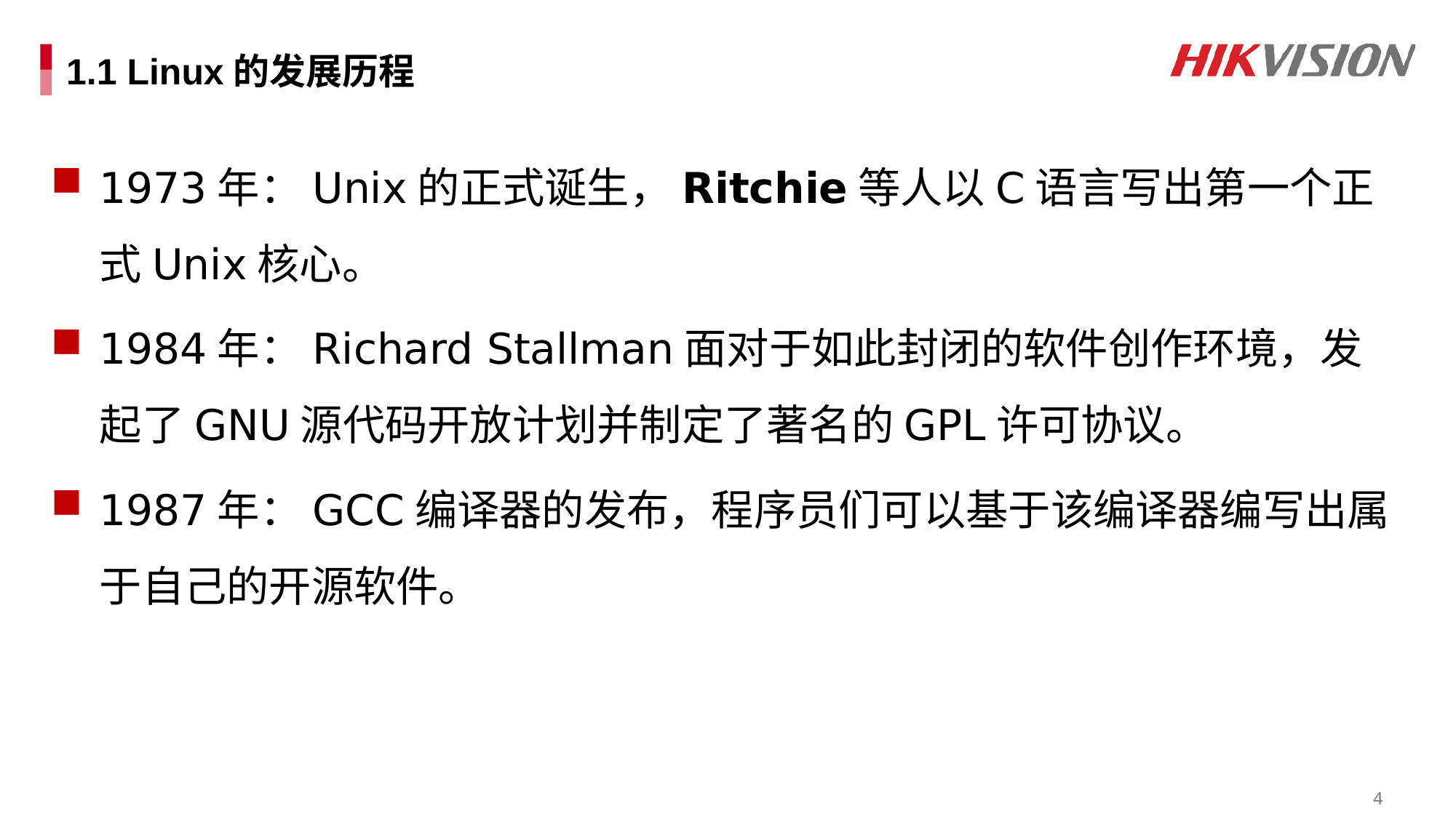

# 1.1 Linux的发展历程
1973年：Unix的正式诞生，Ritchie等人以C语言写出第一个正式Unix核心。
1984年：Richard Stallman面对于如此封闭的软件创作环境，发起了GNU源代码开放计划并制定了著名的GPL许可协议。
1987年：GCC编译器的发布，程序员们可以基于该编译器编写出属于自己的开源软件。